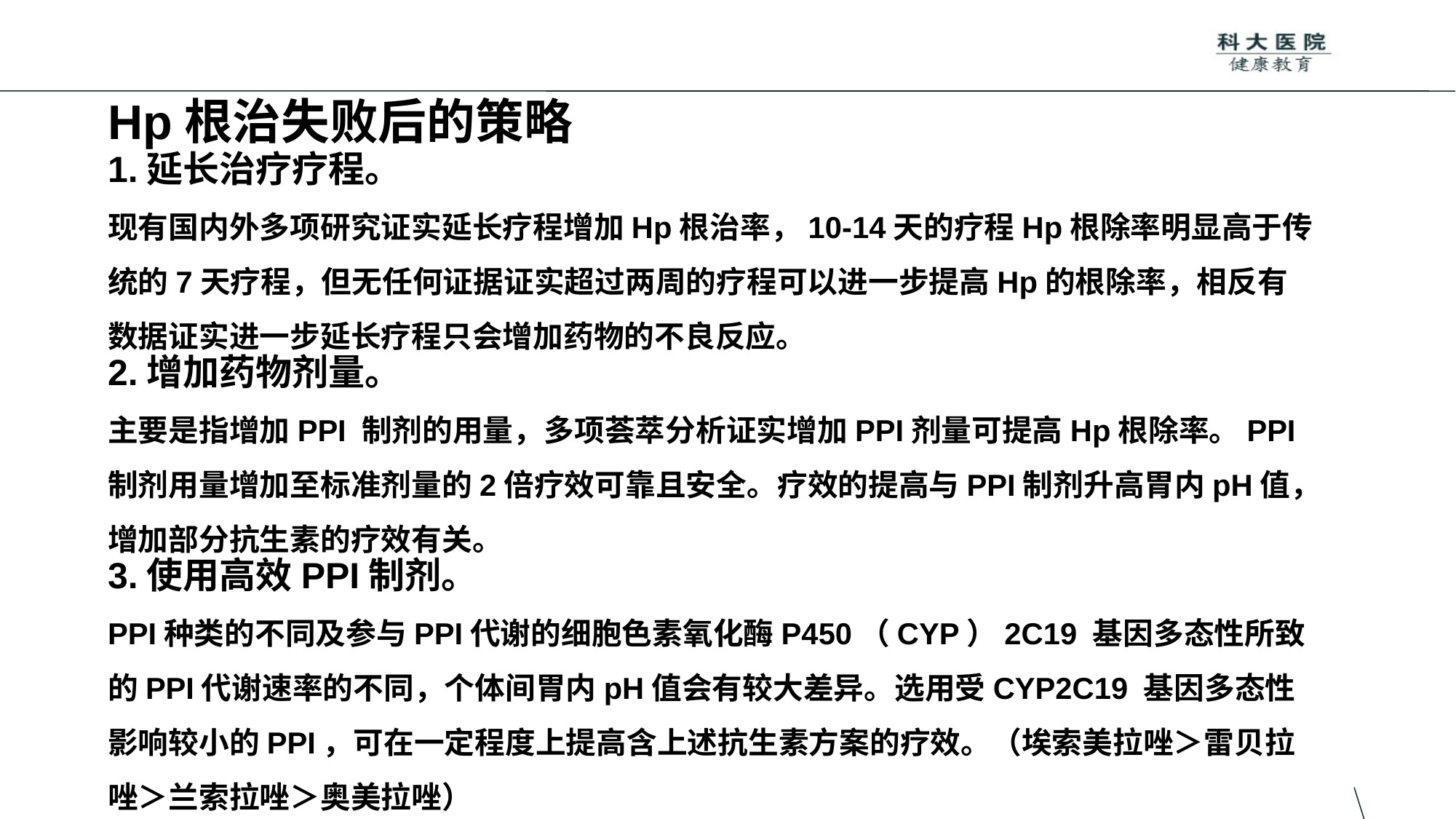

# Hp根治失败后的策略
1.延长治疗疗程。
现有国内外多项研究证实延长疗程增加Hp根治率，10-14天的疗程Hp根除率明显高于传统的7天疗程，但无任何证据证实超过两周的疗程可以进一步提高Hp的根除率，相反有数据证实进一步延长疗程只会增加药物的不良反应。
2.增加药物剂量。
主要是指增加PPI 制剂的用量，多项荟萃分析证实增加PPI剂量可提高Hp根除率。PPI制剂用量增加至标准剂量的2倍疗效可靠且安全。疗效的提高与PPI制剂升高胃内pH值，增加部分抗生素的疗效有关。
3.使用高效PPI制剂。
PPI种类的不同及参与PPI代谢的细胞色素氧化酶P450（CYP）2C19 基因多态性所致的PPI代谢速率的不同，个体间胃内pH值会有较大差异。选用受CYP2C19 基因多态性影响较小的PPI，可在一定程度上提高含上述抗生素方案的疗效。（埃索美拉唑＞雷贝拉唑＞兰索拉唑＞奥美拉唑）